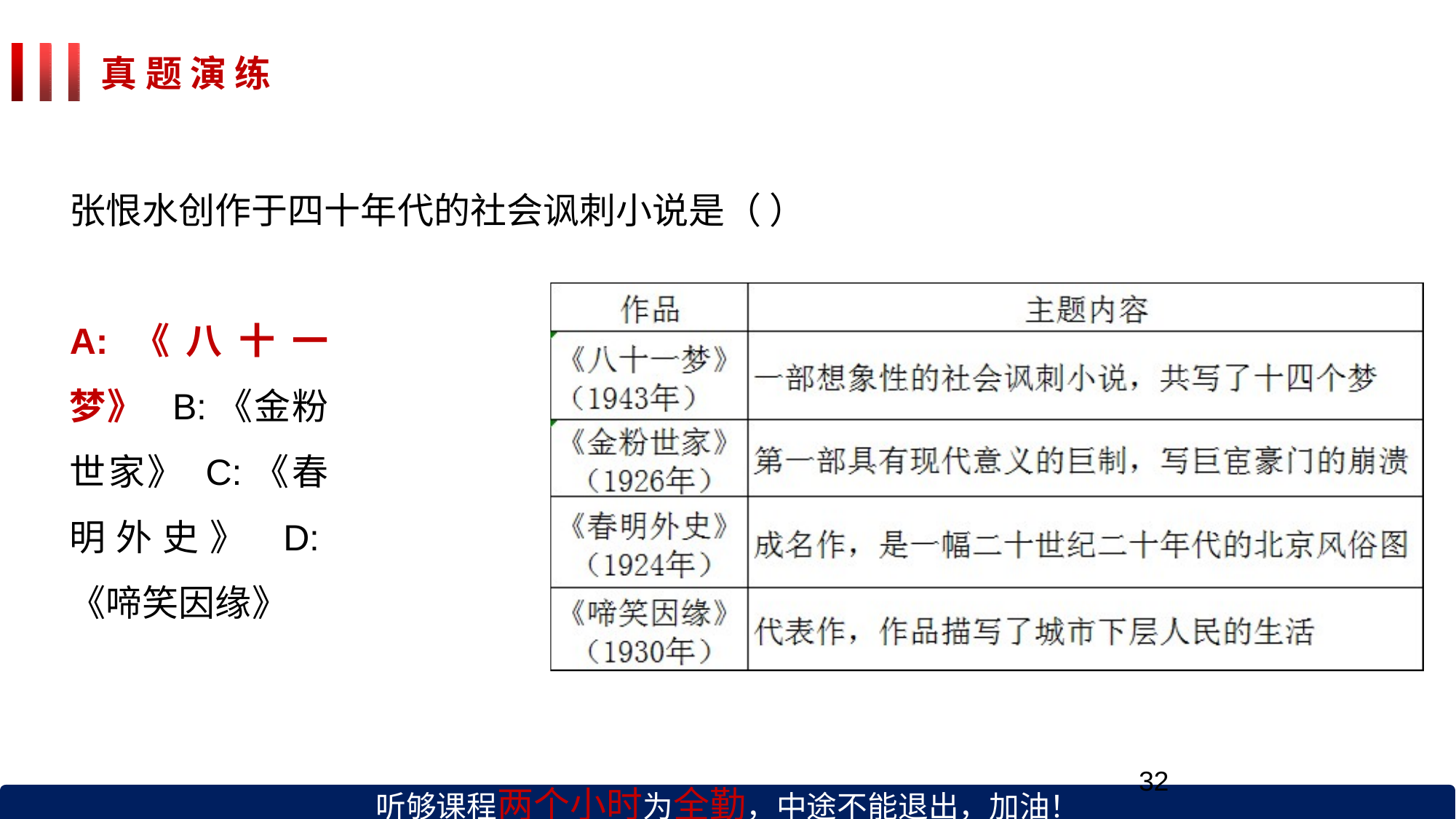

# 真 题 演 练
张恨水创作于四十年代的社会讽刺小说是（ ）

A:《八十一梦》  B:《金粉世家》 C:《春明外史》 D:《啼笑因缘》

32

听够课程两个小时为全勤，中途不能退出，加油！